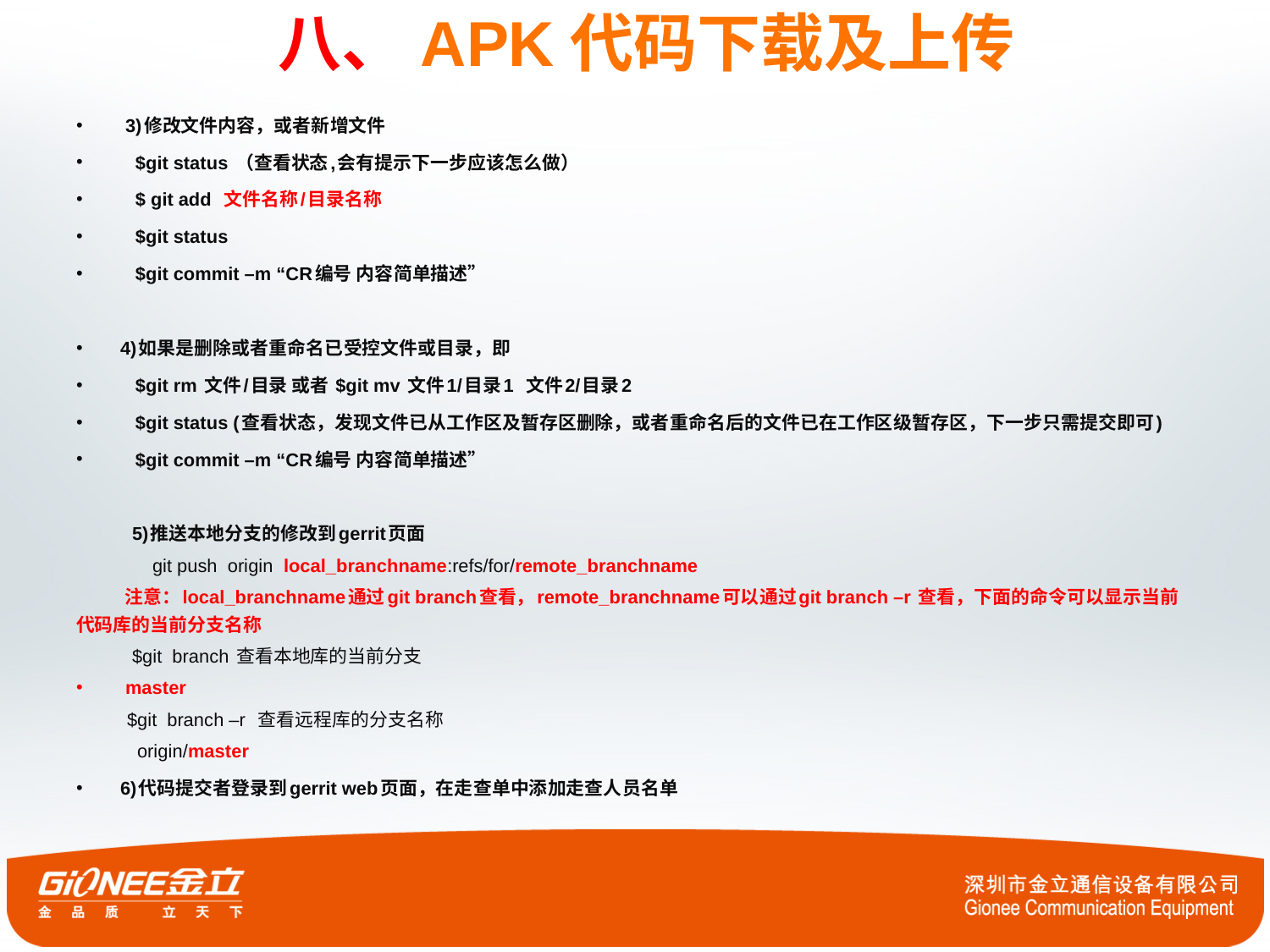

# 八、APK代码下载及上传
 3)修改文件内容，或者新增文件
   $git status （查看状态,会有提示下一步应该怎么做）
   $ git add  文件名称/目录名称
   $git status
   $git commit –m “CR编号 内容简单描述”

4)如果是删除或者重命名已受控文件或目录，即
   $git rm 文件/目录 或者 $git mv 文件1/目录1  文件2/目录2
   $git status (查看状态，发现文件已从工作区及暂存区删除，或者重命名后的文件已在工作区级暂存区，下一步只需提交即可)
   $git commit –m “CR编号 内容简单描述”

           5)推送本地分支的修改到gerrit页面
               git push  origin  local_branchname:refs/for/remote_branchname
           注意：local_branchname通过git branch查看，remote_branchname可以通过git branch –r 查看，下面的命令可以显示当前代码库的当前分支名称
           $git  branch 查看本地库的当前分支
 master
          $git  branch –r  查看远程库的分支名称
            origin/master
6)代码提交者登录到gerrit web页面，在走查单中添加走查人员名单